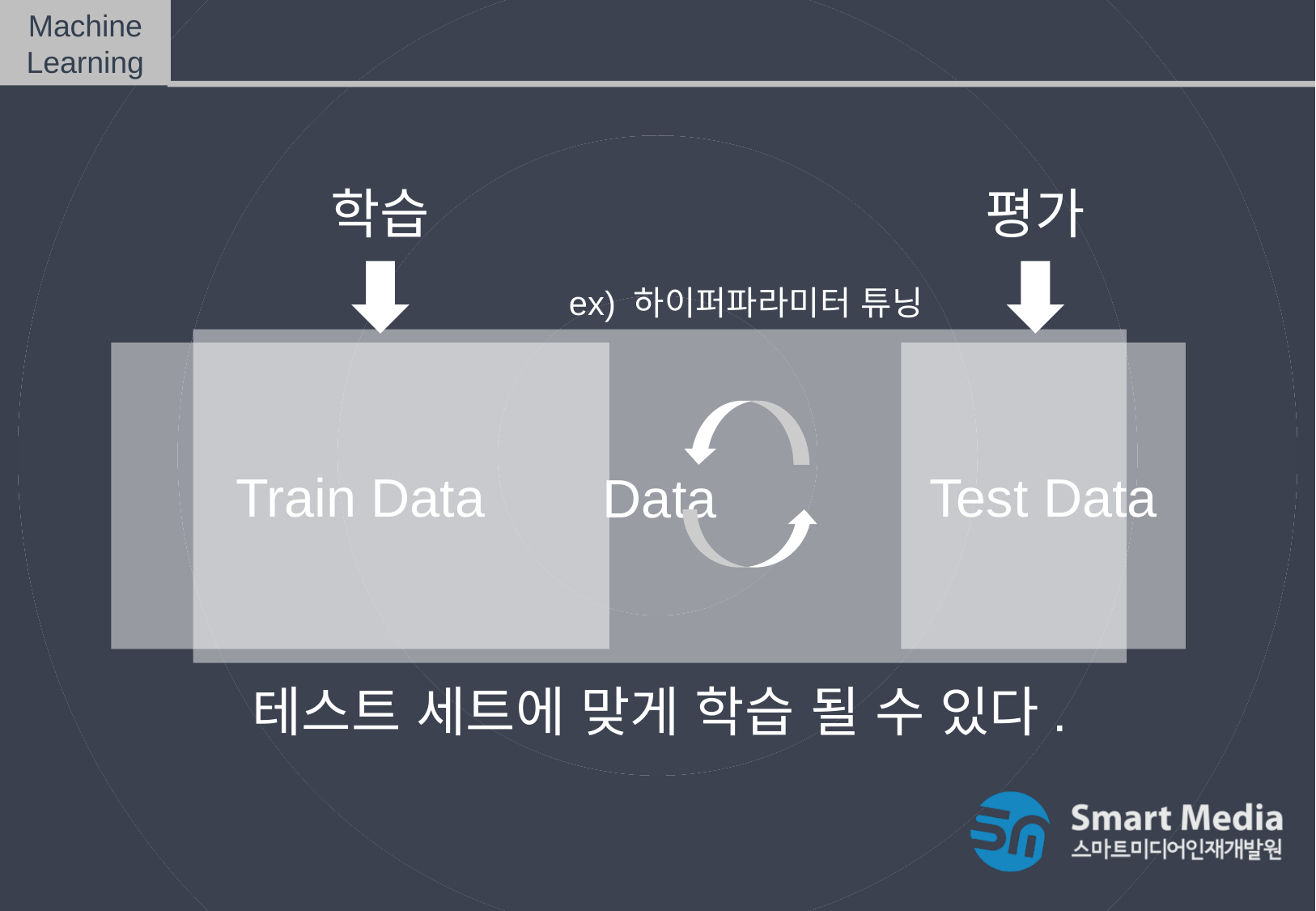

Machine Learning
Cross validation(교차검증)

학습
평가

ex) 하이퍼파라미터 튜닝
Data
Test Data
Train Data

테스트 세트에 맞게 학습 될 수 있다.